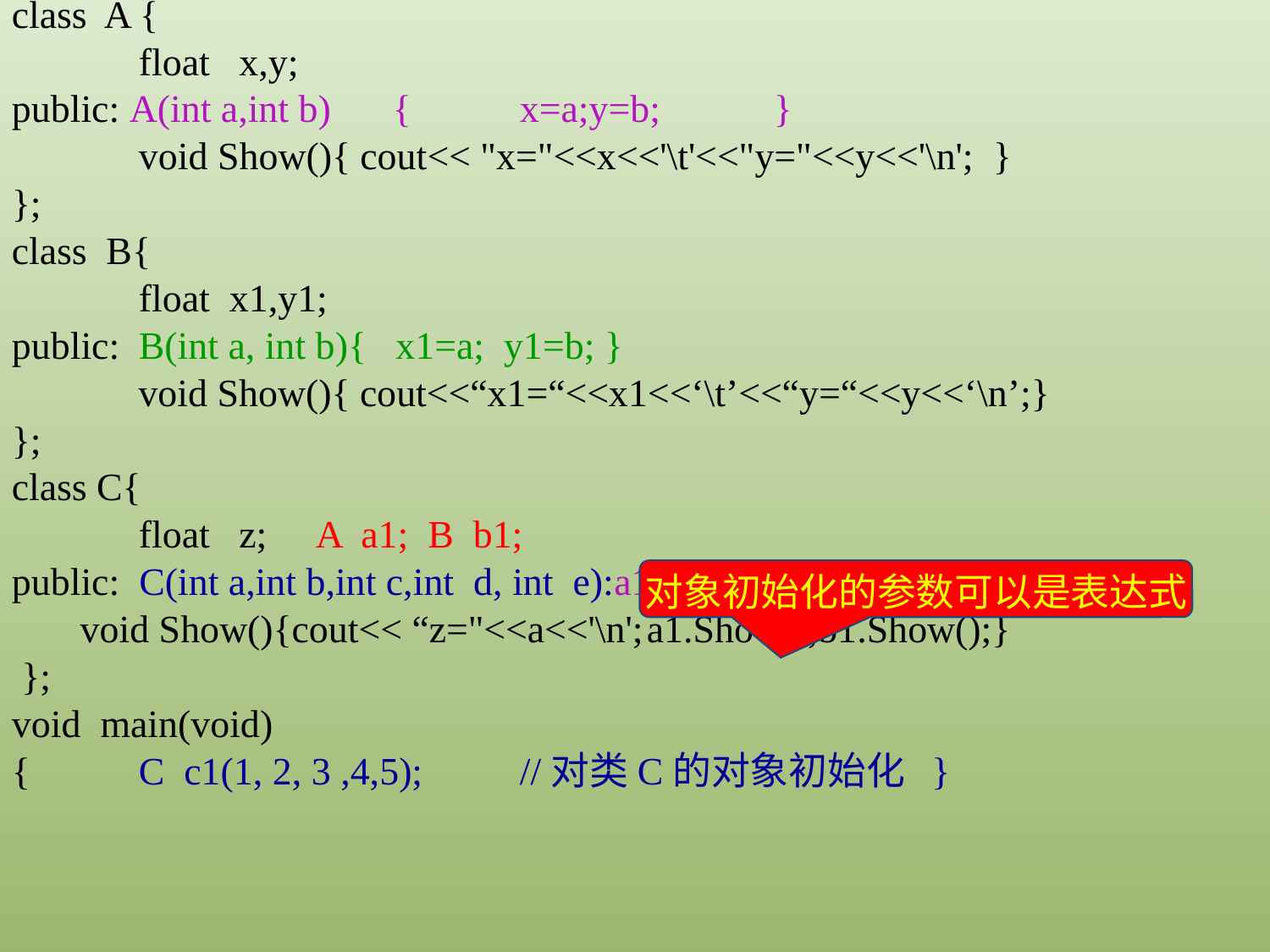

class  A {
	float   x,y;
public: A(int a,int b)	{	x=a;y=b;	}
	void Show(){ cout<< "x="<<x<<'\t'<<"y="<<y<<'\n';  }
};
class  B{
	float  x1,y1;
public:	B(int a, int b){   x1=a;  y1=b; }
             void Show(){ cout<<“x1=“<<x1<<‘\t’<<“y=“<<y<<‘\n’;}
};
class C{
	float   z;     A  a1;  B  b1;
public:  C(int a,int b,int c,int  d, int  e):a1(a+b, c) ,b1(a,d) {z=e;}
       void Show(){cout<< “z="<<a<<'\n';	a1.Show();b1.Show();}
 };
void  main(void)
{	C  c1(1, 2, 3 ,4,5);	//对类C的对象初始化  }
对象初始化的参数可以是表达式
703